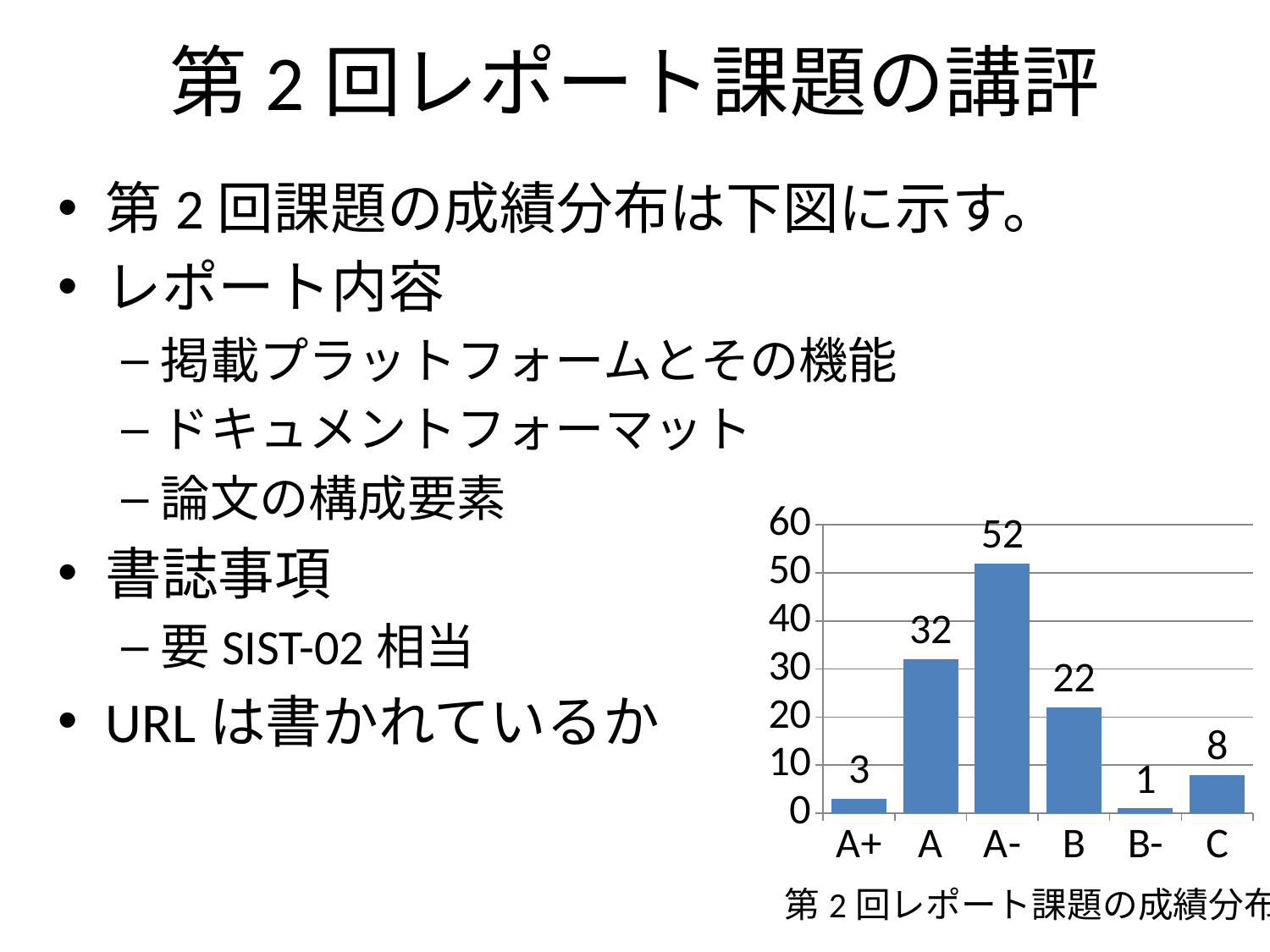

# 第2回レポート課題の講評
第2回課題の成績分布は下図に示す。
レポート内容
掲載プラットフォームとその機能
ドキュメントフォーマット
論文の構成要素
書誌事項
要SIST-02相当
URLは書かれているか

### Chart

| Category |  |
|---|---|
| A+ | 3.0 |
| A | 32.0 |
| A- | 52.0 |
| B | 22.0 |
| B- | 1.0 |
| C | 8.0 |
第2回レポート課題の成績分布
3